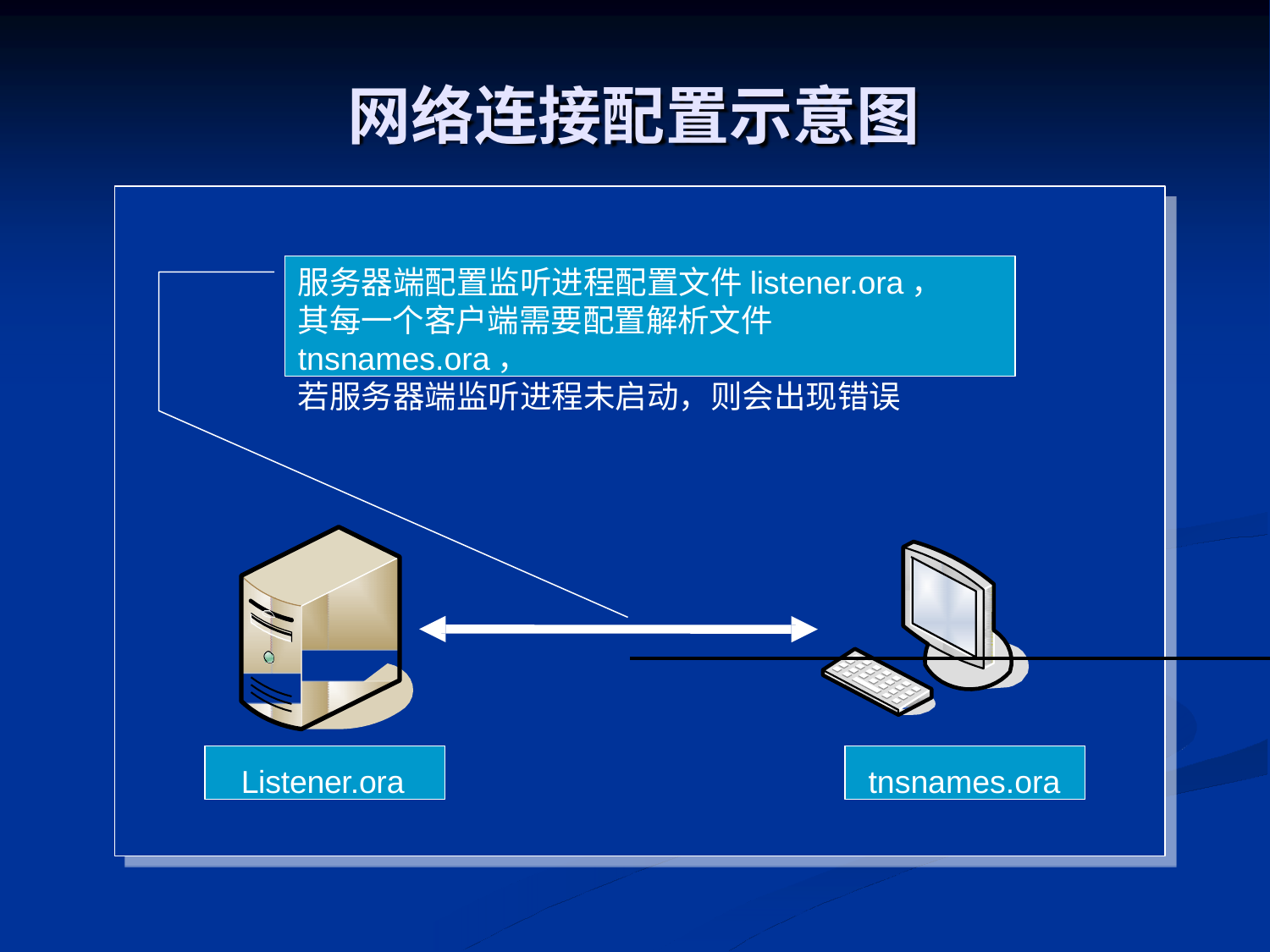

# 网络连接配置示意图

服务器端配置监听进程配置文件listener.ora，
其每一个客户端需要配置解析文件tnsnames.ora，
若服务器端监听进程未启动，则会出现错误

Listener.ora
tnsnames.ora